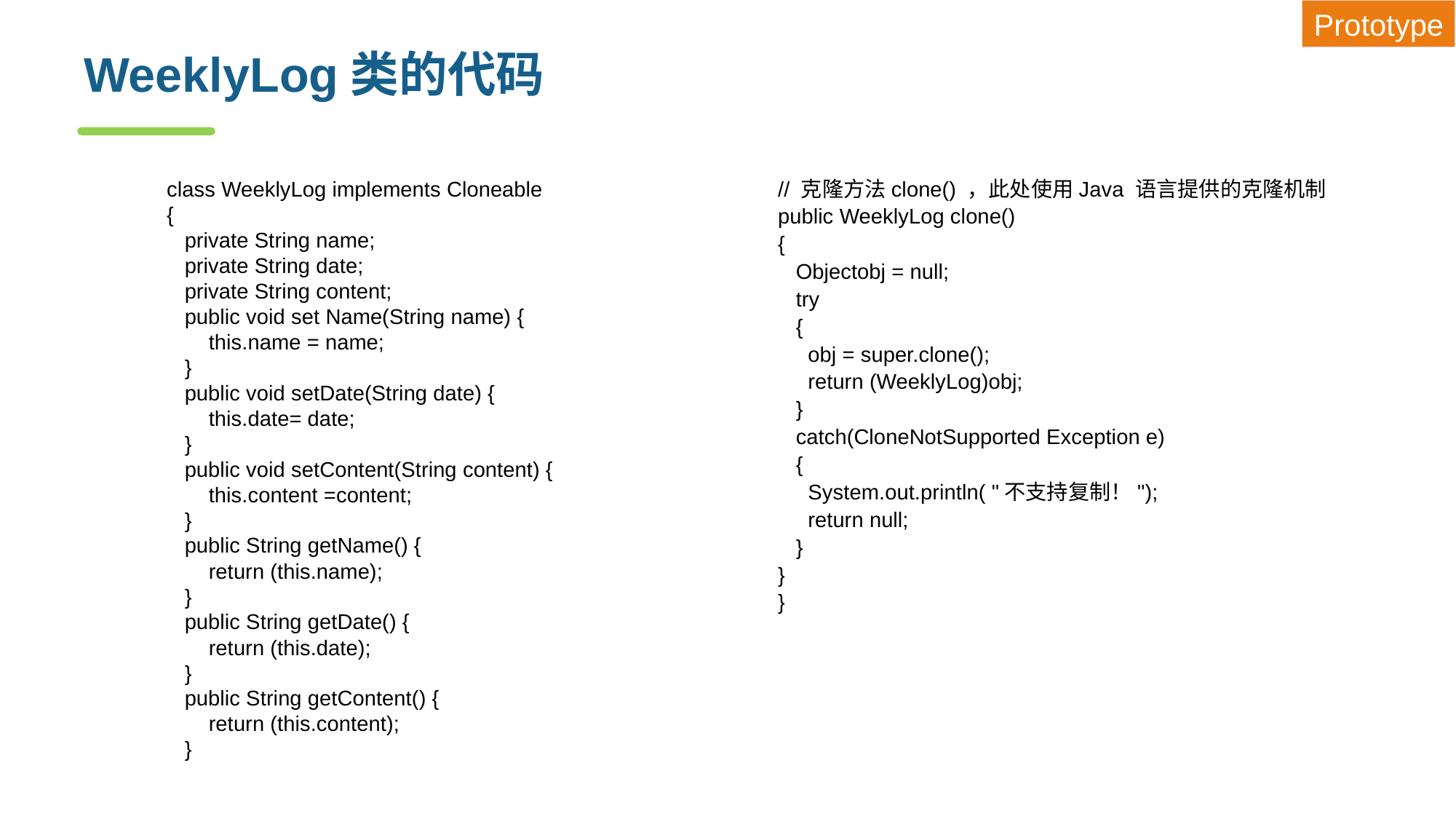

Prototype
# WeeklyLog类的代码
// 克隆方法clone() ，此处使用Java 语言提供的克隆机制
public WeeklyLog clone()
{
   Objectobj = null;
   try
   {
     obj = super.clone();
     return (WeeklyLog)obj;
   }
   catch(CloneNotSupported Exception e)
   {
     System.out.println( "不支持复制！");
     return null;
   }
}
}
class WeeklyLog implements Cloneable
{
   private String name;
   private String date;
   private String content;
   public void set Name(String name) {
       this.name = name;
   }
   public void setDate(String date) {
       this.date= date;
   }
   public void setContent(String content) {
       this.content =content;
   }
   public String getName() {
       return (this.name);
   }
   public String getDate() {
       return (this.date);
   }
   public String getContent() {
       return (this.content);
   }
58